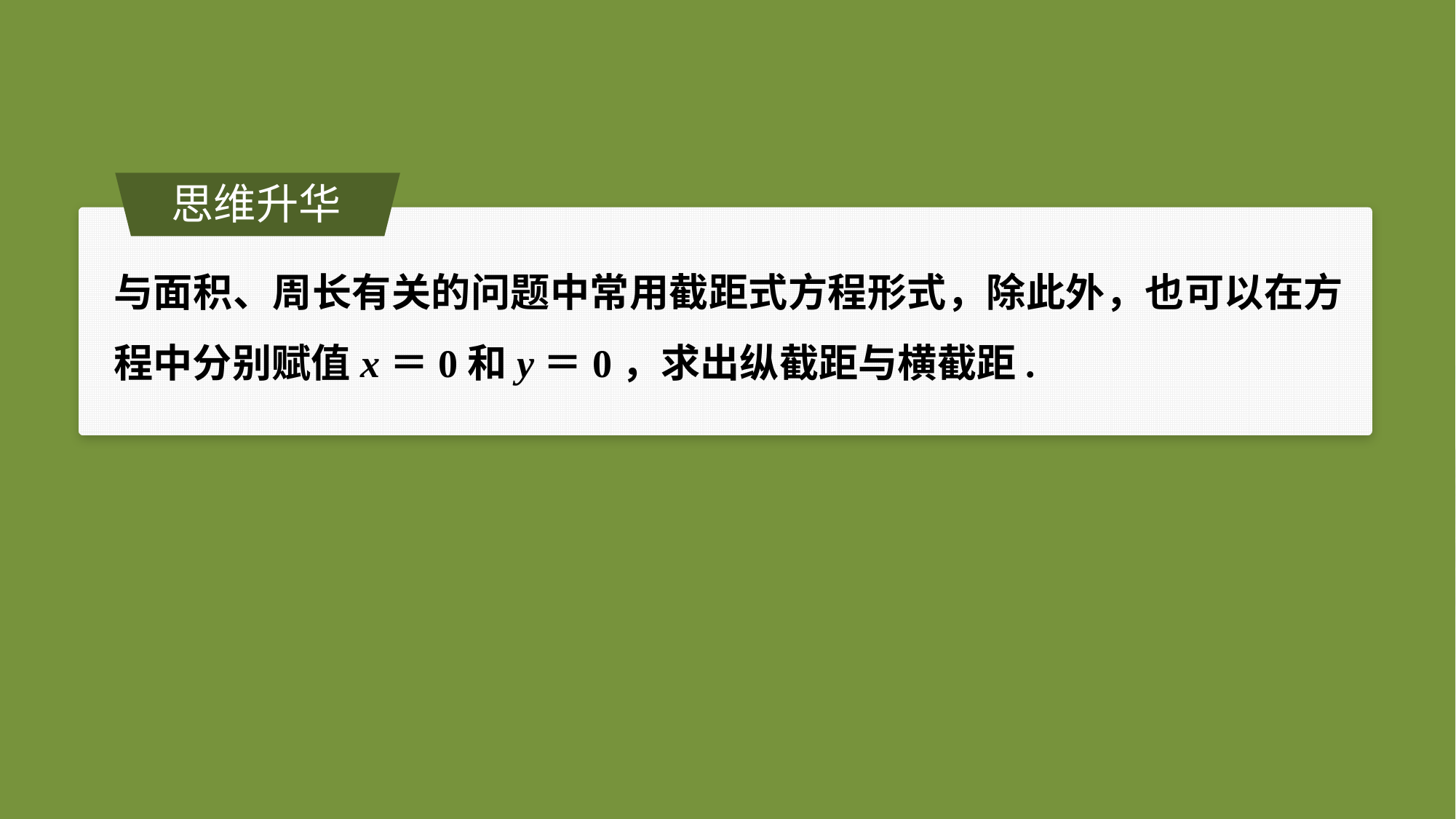

思维升华

与面积、周长有关的问题中常用截距式方程形式，除此外，也可以在方程中分别赋值x＝0和y＝0，求出纵截距与横截距.